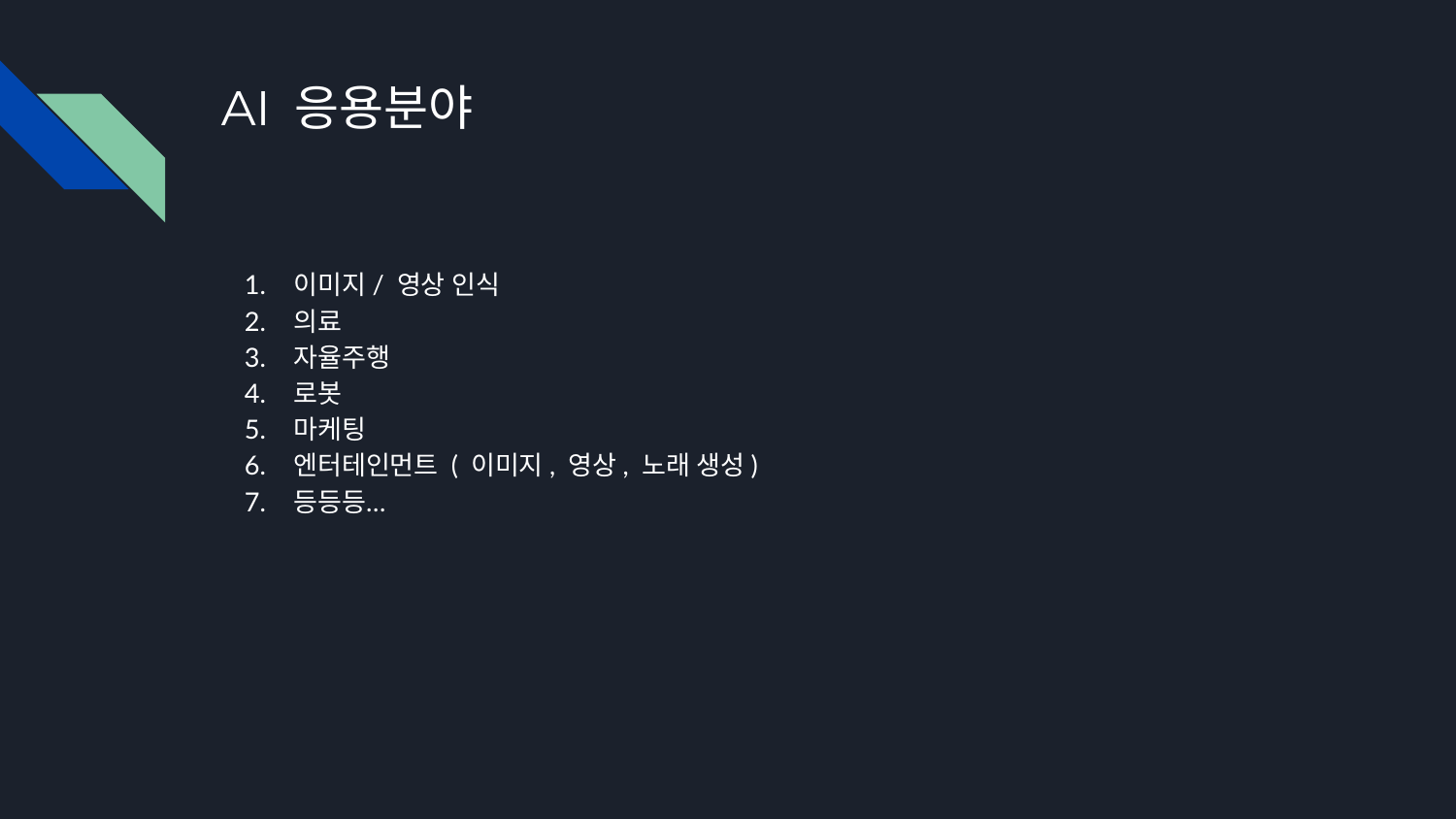

# AI 응용분야
이미지/ 영상 인식
의료
자율주행
로봇
마케팅
엔터테인먼트 ( 이미지, 영상, 노래 생성)
등등등…